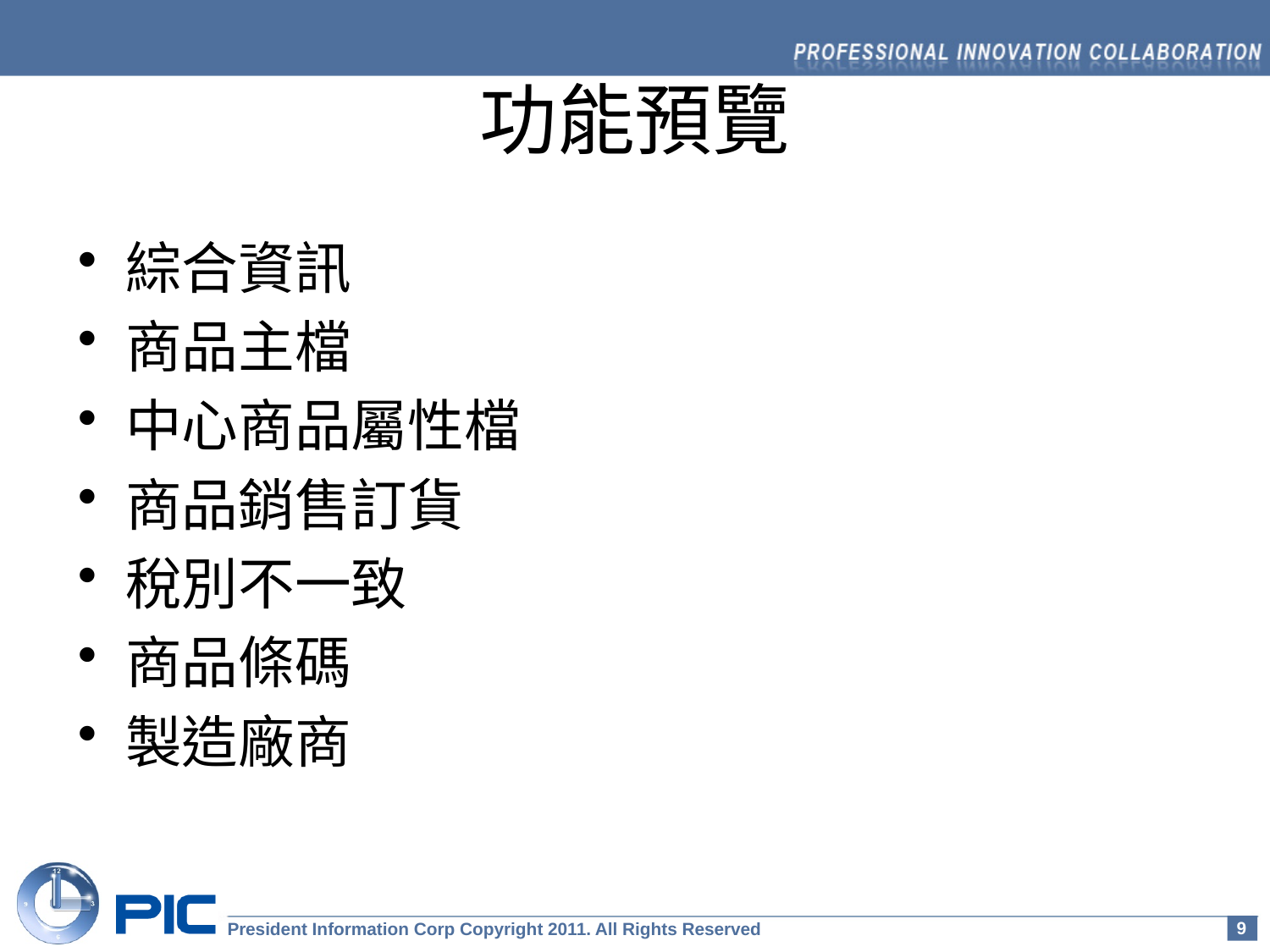

# 功能預覽
綜合資訊
商品主檔
中心商品屬性檔
商品銷售訂貨
稅別不一致
商品條碼
製造廠商